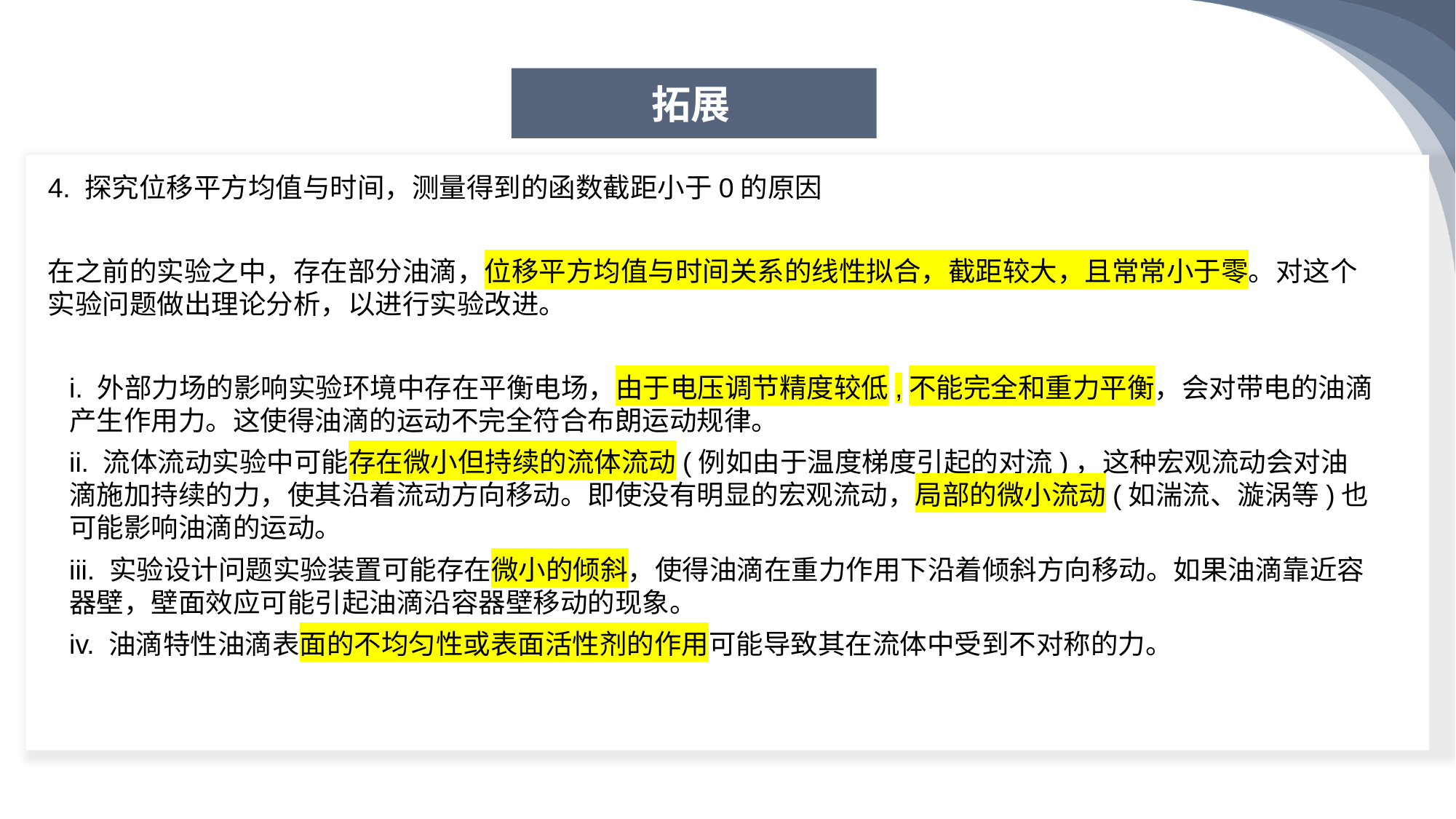

拓展

4. 探究位移平方均值与时间，测量得到的函数截距小于0的原因

在之前的实验之中，存在部分油滴，位移平方均值与时间关系的线性拟合，截距较大，且常常小于零。对这个实验问题做出理论分析，以进行实验改进。

i. 外部力场的影响实验环境中存在平衡电场，由于电压调节精度较低,不能完全和重力平衡，会对带电的油滴产生作用力。这使得油滴的运动不完全符合布朗运动规律。
ii. 流体流动实验中可能存在微小但持续的流体流动(例如由于温度梯度引起的对流)，这种宏观流动会对油滴施加持续的力，使其沿着流动方向移动。即使没有明显的宏观流动，局部的微小流动(如湍流、漩涡等)也可能影响油滴的运动。
iii. 实验设计问题实验装置可能存在微小的倾斜，使得油滴在重力作用下沿着倾斜方向移动。如果油滴靠近容器壁，壁面效应可能引起油滴沿容器壁移动的现象。
iv. 油滴特性油滴表面的不均匀性或表面活性剂的作用可能导致其在流体中受到不对称的力。